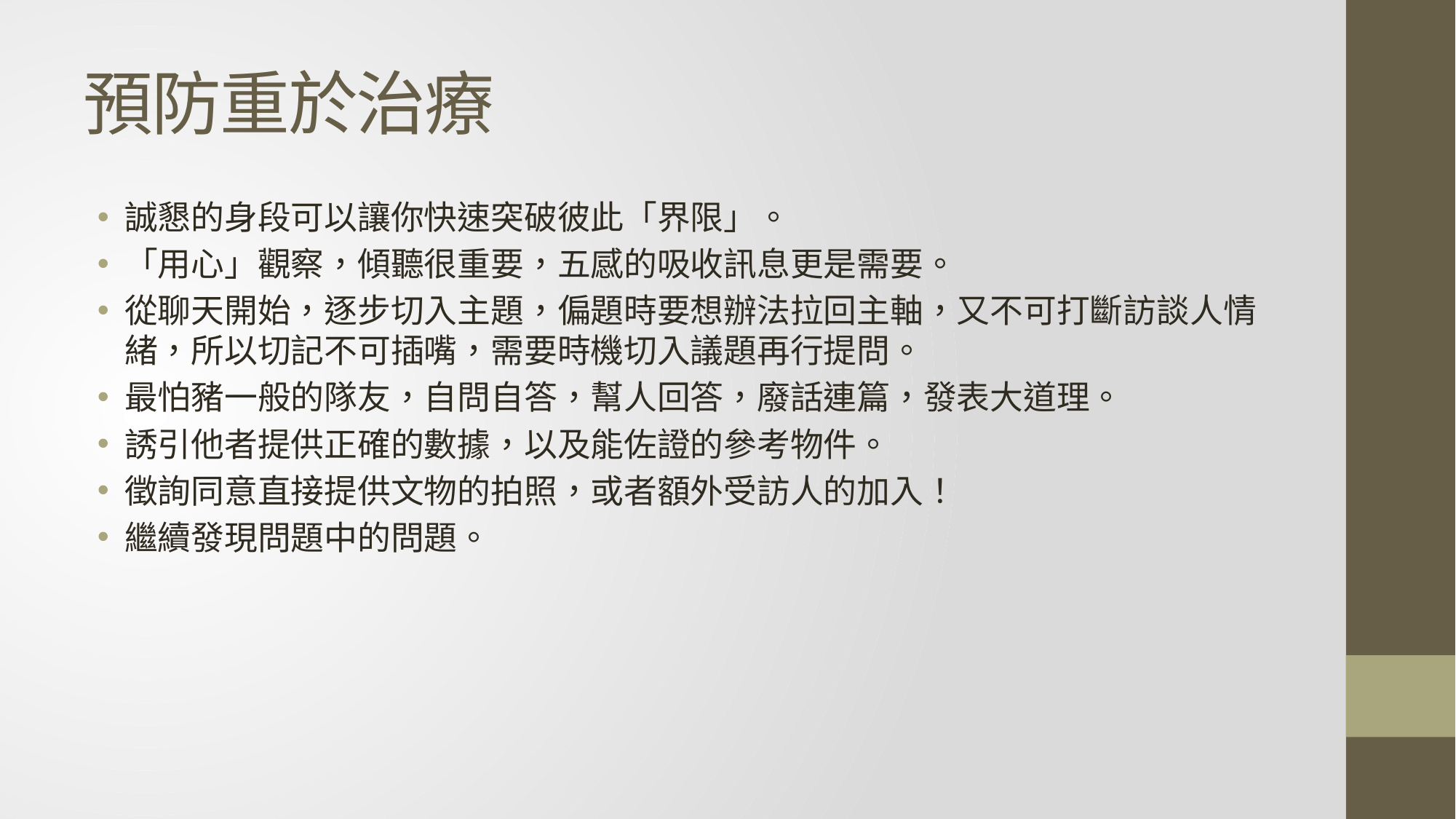

# 預防重於治療
誠懇的身段可以讓你快速突破彼此「界限」。
「用心」觀察，傾聽很重要，五感的吸收訊息更是需要。
從聊天開始，逐步切入主題，偏題時要想辦法拉回主軸，又不可打斷訪談人情緒，所以切記不可插嘴，需要時機切入議題再行提問。
最怕豬一般的隊友，自問自答，幫人回答，廢話連篇，發表大道理。
誘引他者提供正確的數據，以及能佐證的參考物件。
徵詢同意直接提供文物的拍照，或者額外受訪人的加入！
繼續發現問題中的問題。